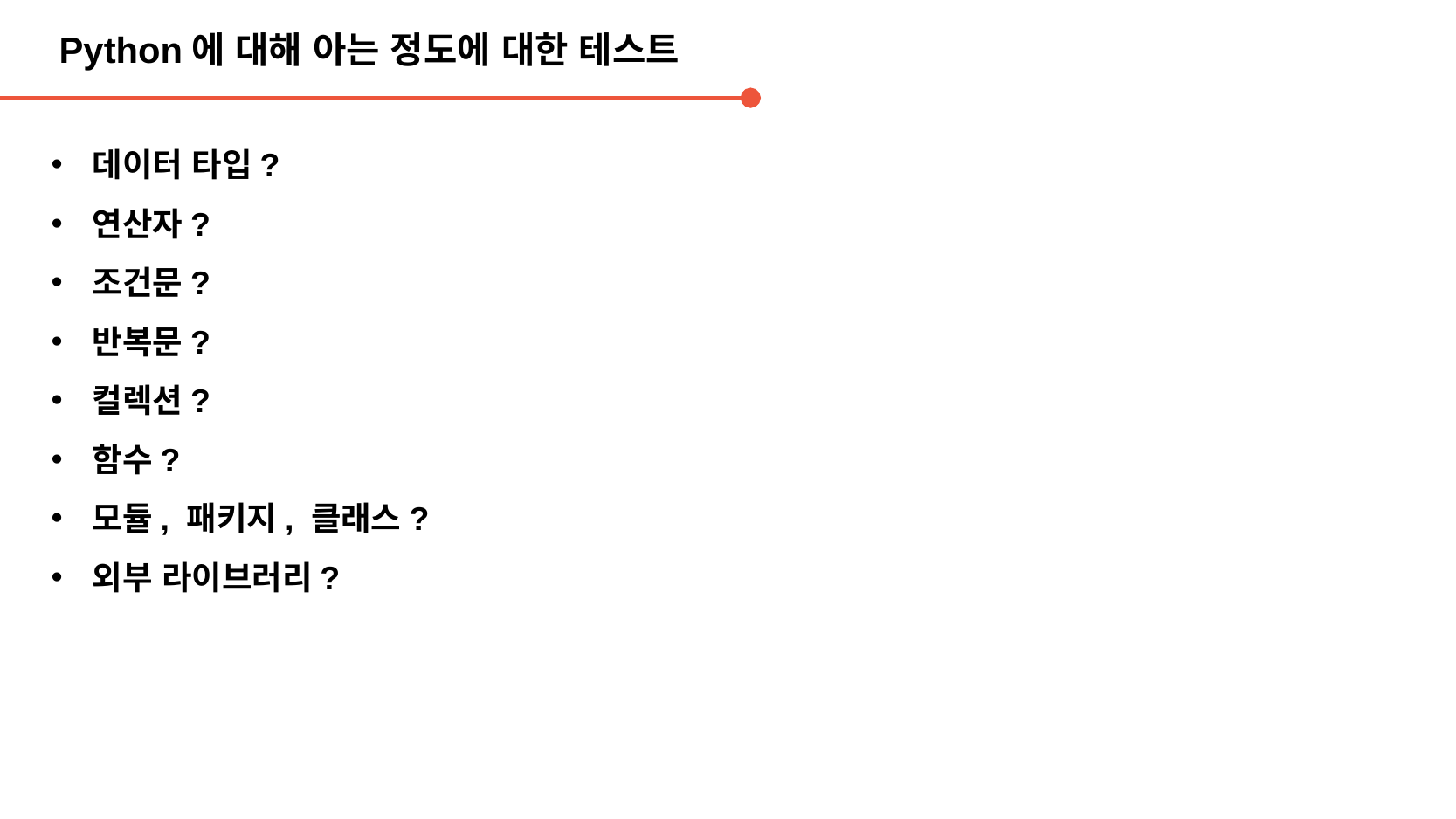

Python에 대해 아는 정도에 대한 테스트
데이터 타입?
연산자?
조건문?
반복문?
컬렉션?
함수?
모듈, 패키지, 클래스?
외부 라이브러리?